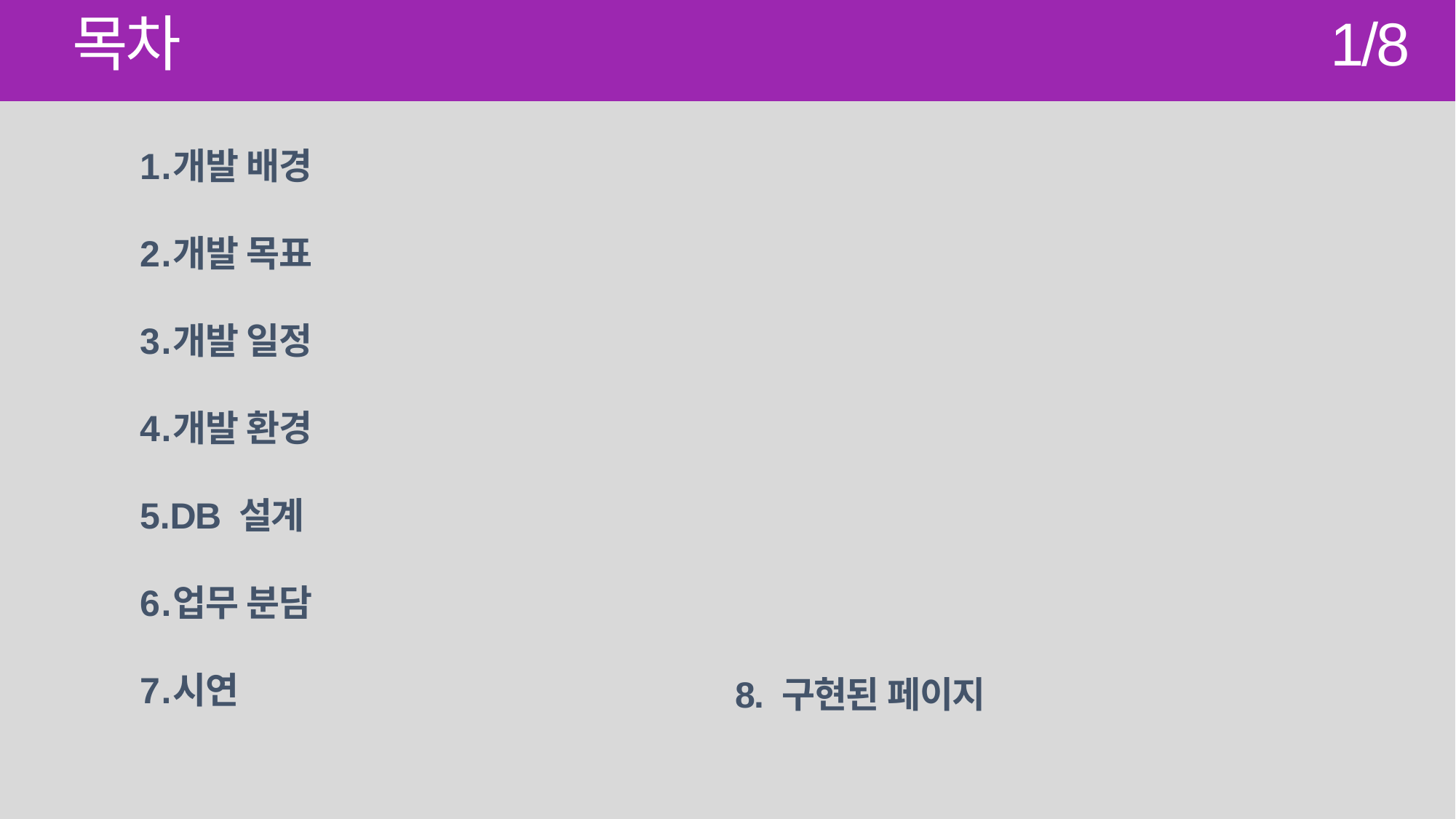

목차
1/8

개발 배경
개발 목표
개발 일정
개발 환경
DB 설계
업무 분담
시연

8. 구현된 페이지